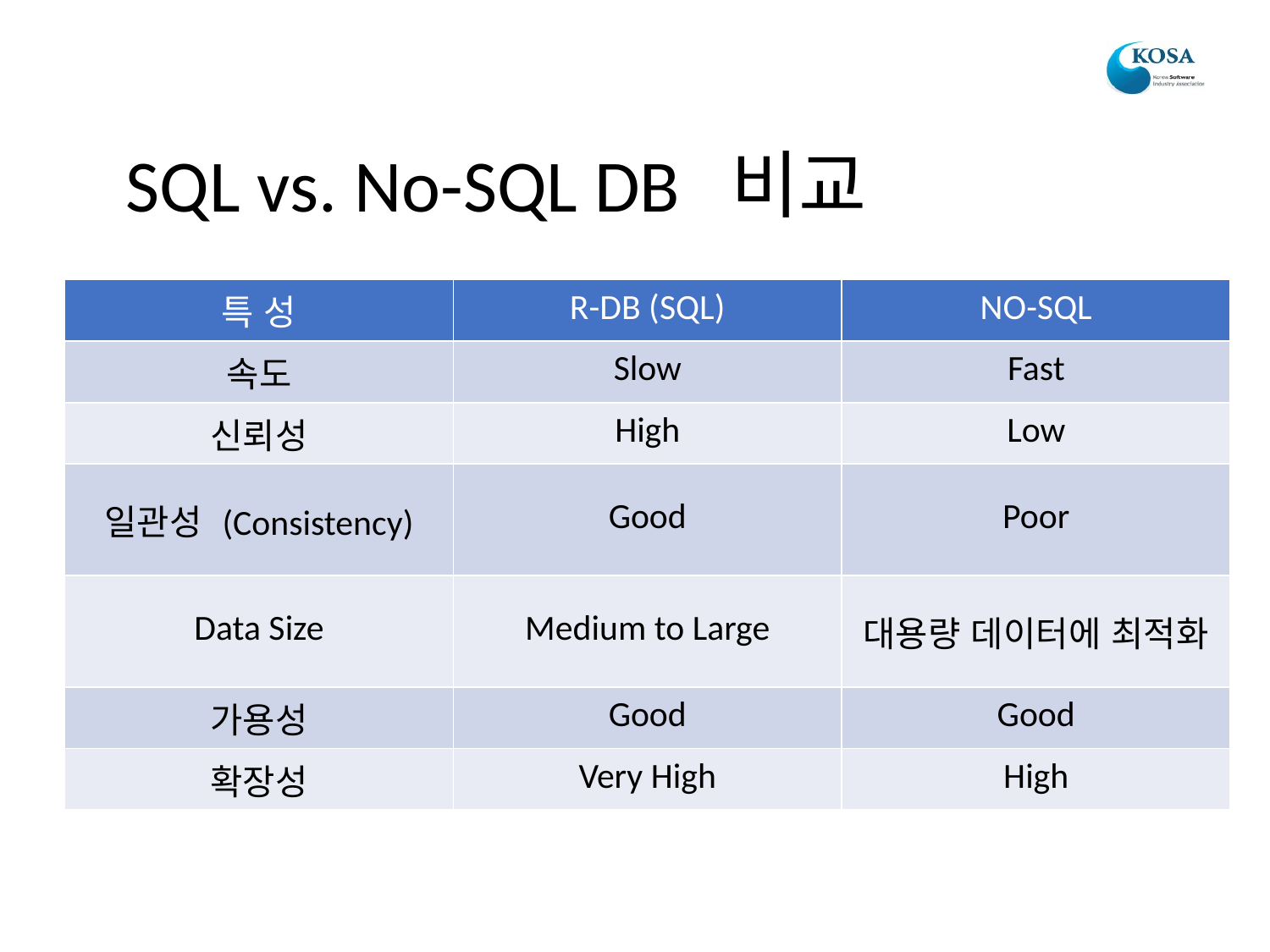

# SQL vs. No-SQL DB  비교
| 특 성 | R-DB (SQL) | NO-SQL |
| --- | --- | --- |
| 속도 | Slow | Fast |
| 신뢰성 | High | Low |
| 일관성 (Consistency) | Good | Poor |
| Data Size | Medium to Large | 대용량 데이터에 최적화 |
| 가용성 | Good | Good |
| 확장성 | Very High | High |